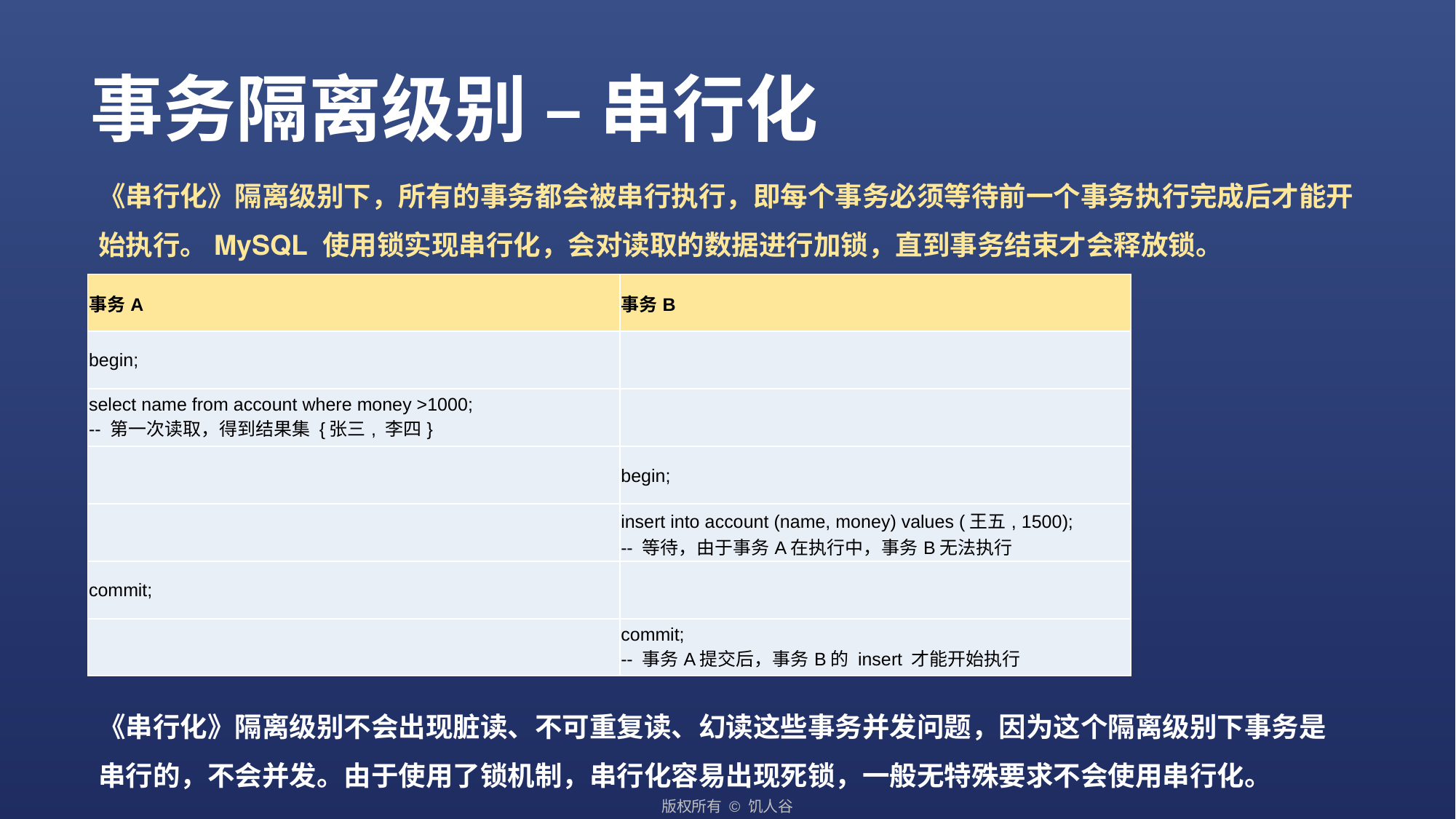

事务隔离级别 – 串行化
《串行化》隔离级别下，所有的事务都会被串行执行，即每个事务必须等待前一个事务执行完成后才能开始执行。MySQL 使用锁实现串行化，会对读取的数据进行加锁，直到事务结束才会释放锁。
| 事务A | 事务B |
| --- | --- |
| begin; |  |
| select name from account where money >1000; -- 第一次读取，得到结果集 {张三, 李四} |  |
|  | begin; |
|  | insert into account (name, money) values (王五, 1500); -- 等待，由于事务A在执行中，事务B无法执行 |
| commit; |  |
|  | commit; -- 事务A提交后，事务B的 insert 才能开始执行 |
《串行化》隔离级别不会出现脏读、不可重复读、幻读这些事务并发问题，因为这个隔离级别下事务是串行的，不会并发。由于使用了锁机制，串行化容易出现死锁，一般无特殊要求不会使用串行化。